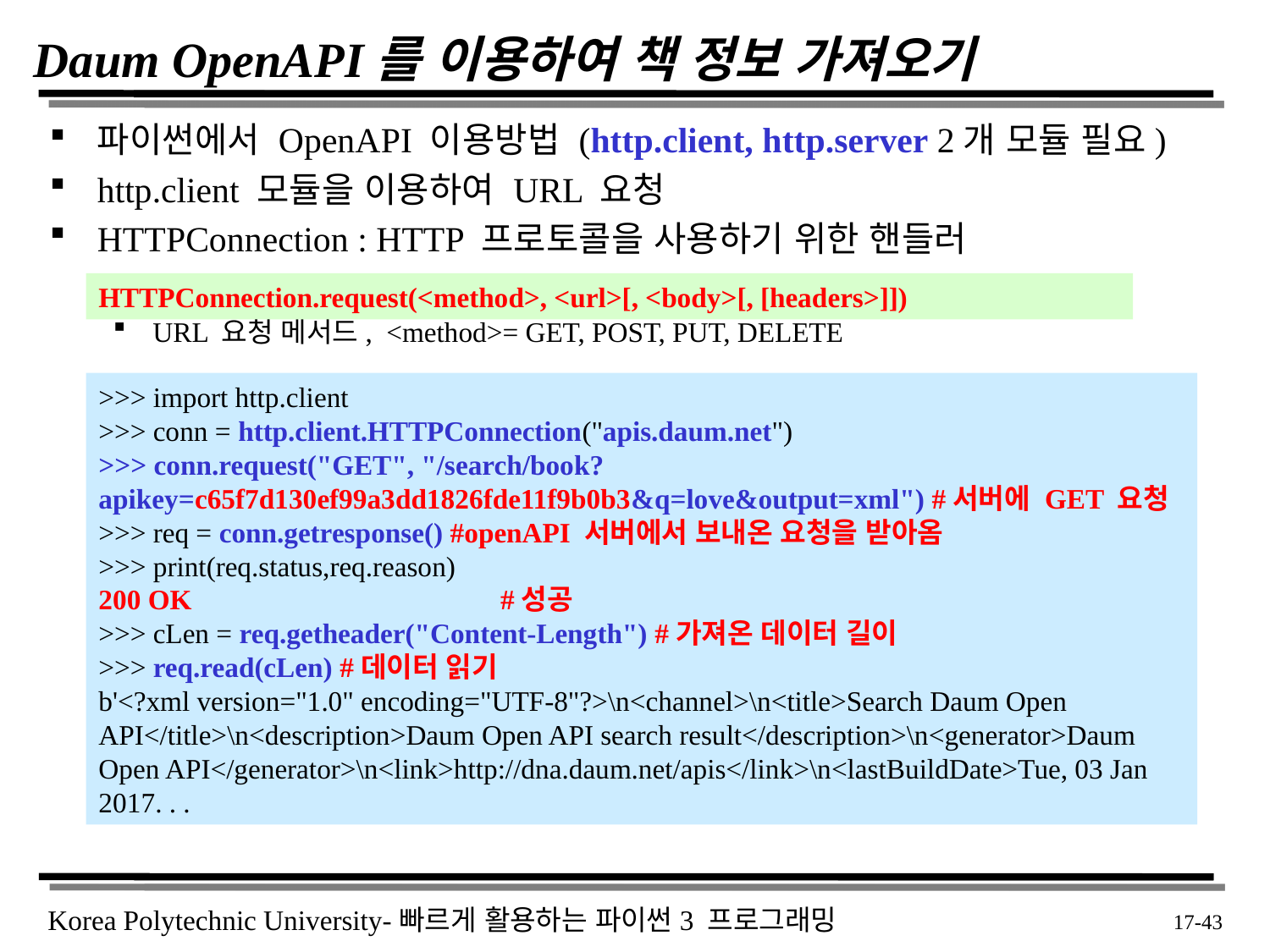

# Daum OpenAPI를 이용하여 책 정보 가져오기
파이썬에서 OpenAPI 이용방법 (http.client, http.server 2개 모듈 필요)
http.client 모듈을 이용하여 URL 요청
HTTPConnection : HTTP 프로토콜을 사용하기 위한 핸들러

URL 요청 메서드,  <method>= GET, POST, PUT, DELETE

HTTPConnection.request(<method>, <url>[, <body>[, [headers>]])
>>> import http.client
>>> conn = http.client.HTTPConnection("apis.daum.net")
>>> conn.request("GET", "/search/book?apikey=c65f7d130ef99a3dd1826fde11f9b0b3&q=love&output=xml") #서버에 GET 요청
>>> req = conn.getresponse() #openAPI 서버에서 보내온 요청을 받아옴
>>> print(req.status,req.reason)
200 OK			   #성공
>>> cLen = req.getheader("Content-Length") #가져온 데이터 길이
>>> req.read(cLen) #데이터 읽기
b'<?xml version="1.0" encoding="UTF-8"?>\n<channel>\n<title>Search Daum Open API</title>\n<description>Daum Open API search result</description>\n<generator>Daum Open API</generator>\n<link>http://dna.daum.net/apis</link>\n<lastBuildDate>Tue, 03 Jan 2017. . .
 17-43